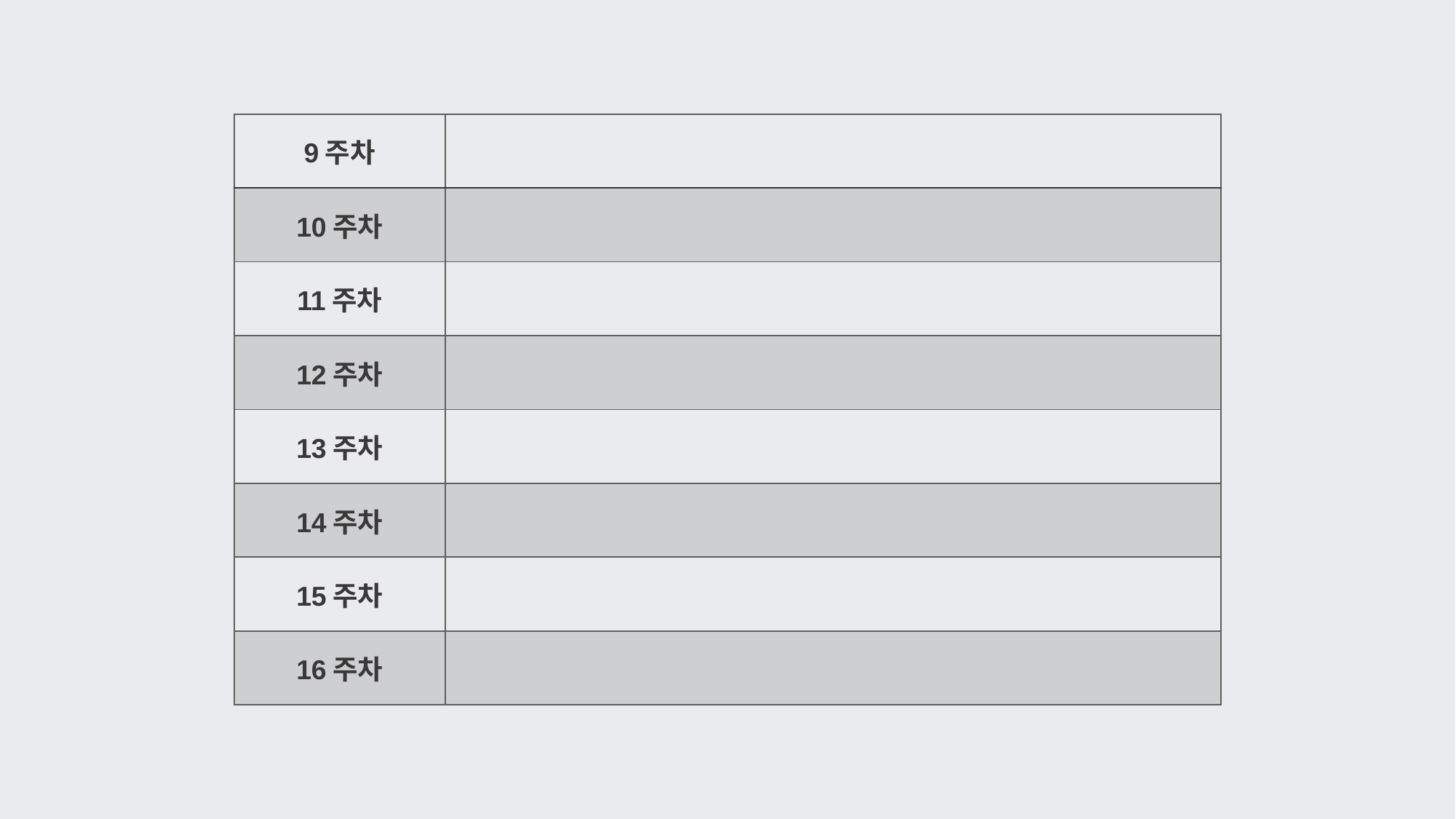

| 9주차 |  |
| --- | --- |
| 10주차 |  |
| 11주차 |  |
| 12주차 |  |
| 13주차 |  |
| 14주차 |  |
| 15주차 |  |
| 16주차 |  |